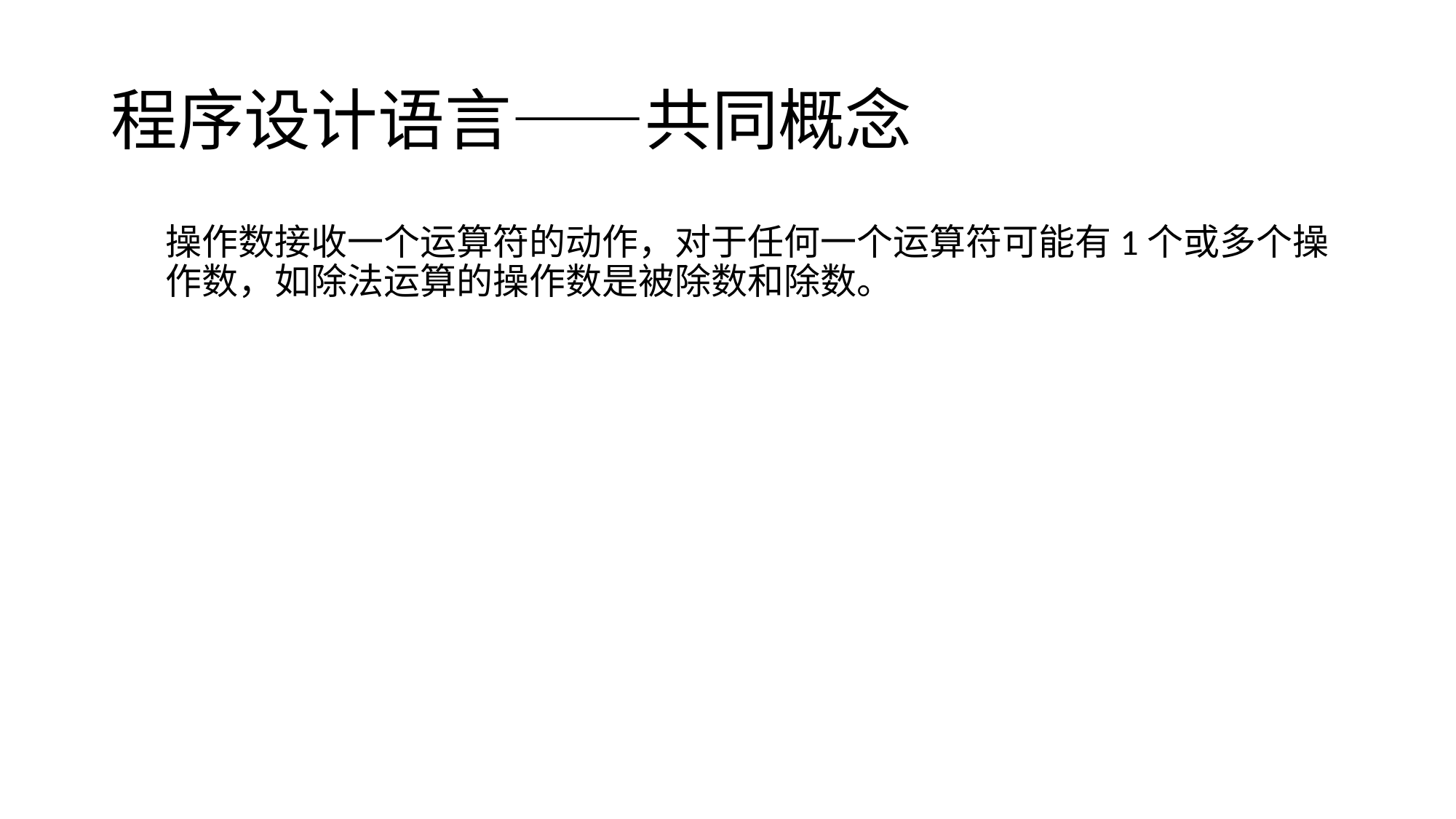

# 程序设计语言——共同概念
操作数接收一个运算符的动作，对于任何一个运算符可能有1个或多个操作数，如除法运算的操作数是被除数和除数。